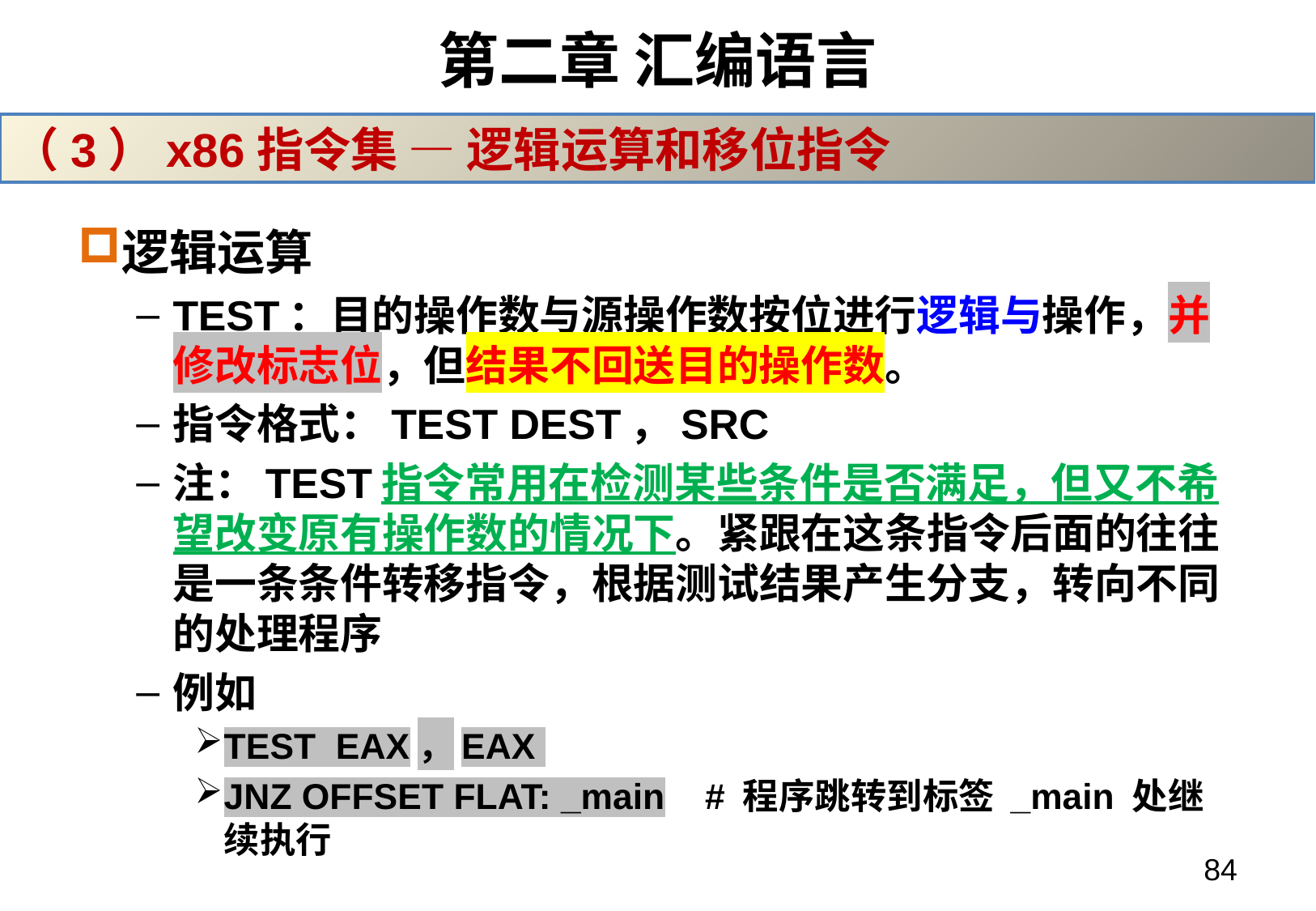

# 第二章 汇编语言
（3）x86指令集 — 逻辑运算和移位指令
逻辑运算
TEST：目的操作数与源操作数按位进行逻辑与操作，并修改标志位，但结果不回送目的操作数。
指令格式：TEST DEST，SRC
注：TEST指令常用在检测某些条件是否满足，但又不希望改变原有操作数的情况下。紧跟在这条指令后面的往往是一条条件转移指令，根据测试结果产生分支，转向不同的处理程序
例如
TEST  EAX，EAX
JNZ OFFSET FLAT: _main    # 程序跳转到标签 _main 处继续执行
84